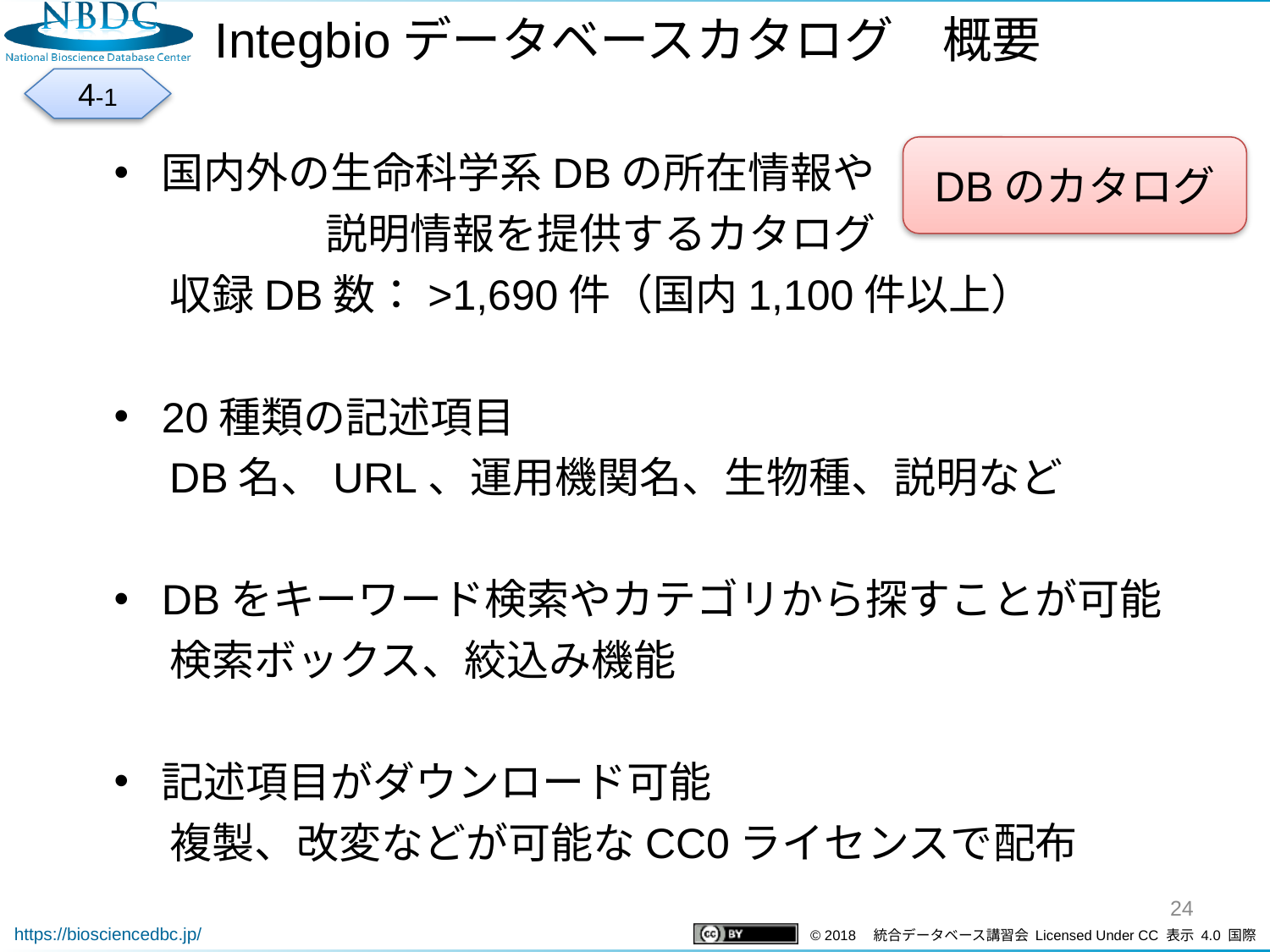

Integbioデータベースカタログ　概要
4-1
国内外の生命科学系DBの所在情報や
　　　　　説明情報を提供するカタログ
収録DB数：>1,690件（国内1,100件以上）

20種類の記述項目
DB名、URL、運用機関名、生物種、説明など

DBをキーワード検索やカテゴリから探すことが可能
検索ボックス、絞込み機能

記述項目がダウンロード可能
複製、改変などが可能なCC0ライセンスで配布
DBのカタログ
24